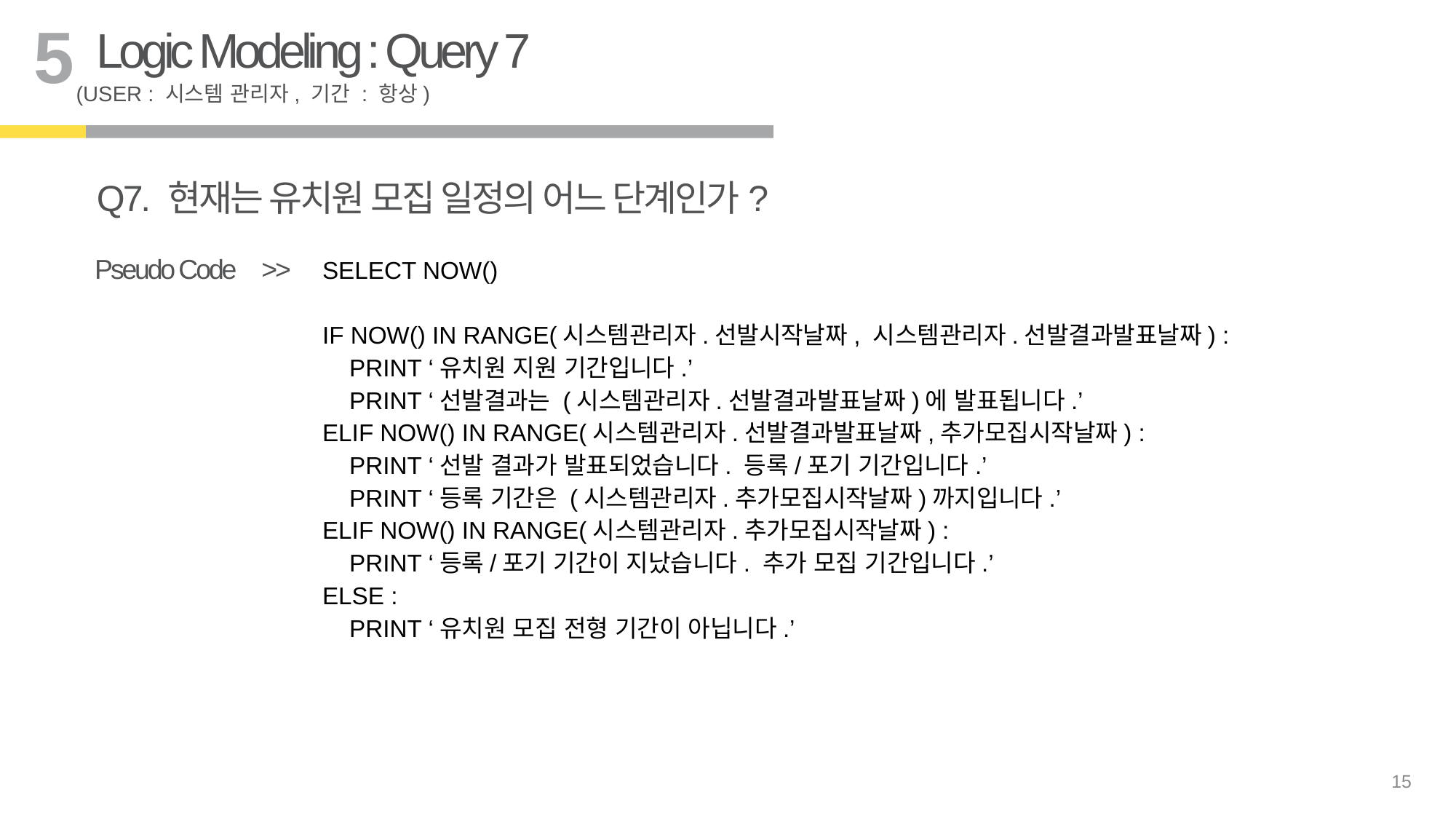

5
Logic Modeling : Query 7
(USER : 시스템 관리자, 기간 : 항상)

Q7. 현재는 유치원 모집 일정의 어느 단계인가?

SELECT NOW()

IF NOW() IN RANGE(시스템관리자.선발시작날짜, 시스템관리자.선발결과발표날짜) :
    PRINT ‘유치원 지원 기간입니다.’
    PRINT ‘선발결과는 (시스템관리자.선발결과발표날짜)에 발표됩니다.’
ELIF NOW() IN RANGE(시스템관리자.선발결과발표날짜,추가모집시작날짜) :
    PRINT ‘선발 결과가 발표되었습니다. 등록/포기 기간입니다.’
    PRINT ‘등록 기간은 (시스템관리자.추가모집시작날짜)까지입니다.’
ELIF NOW() IN RANGE(시스템관리자.추가모집시작날짜) :
    PRINT ‘등록/포기 기간이 지났습니다. 추가 모집 기간입니다.’
ELSE :
    PRINT ‘유치원 모집 전형 기간이 아닙니다.’
Pseudo Code
>>
15